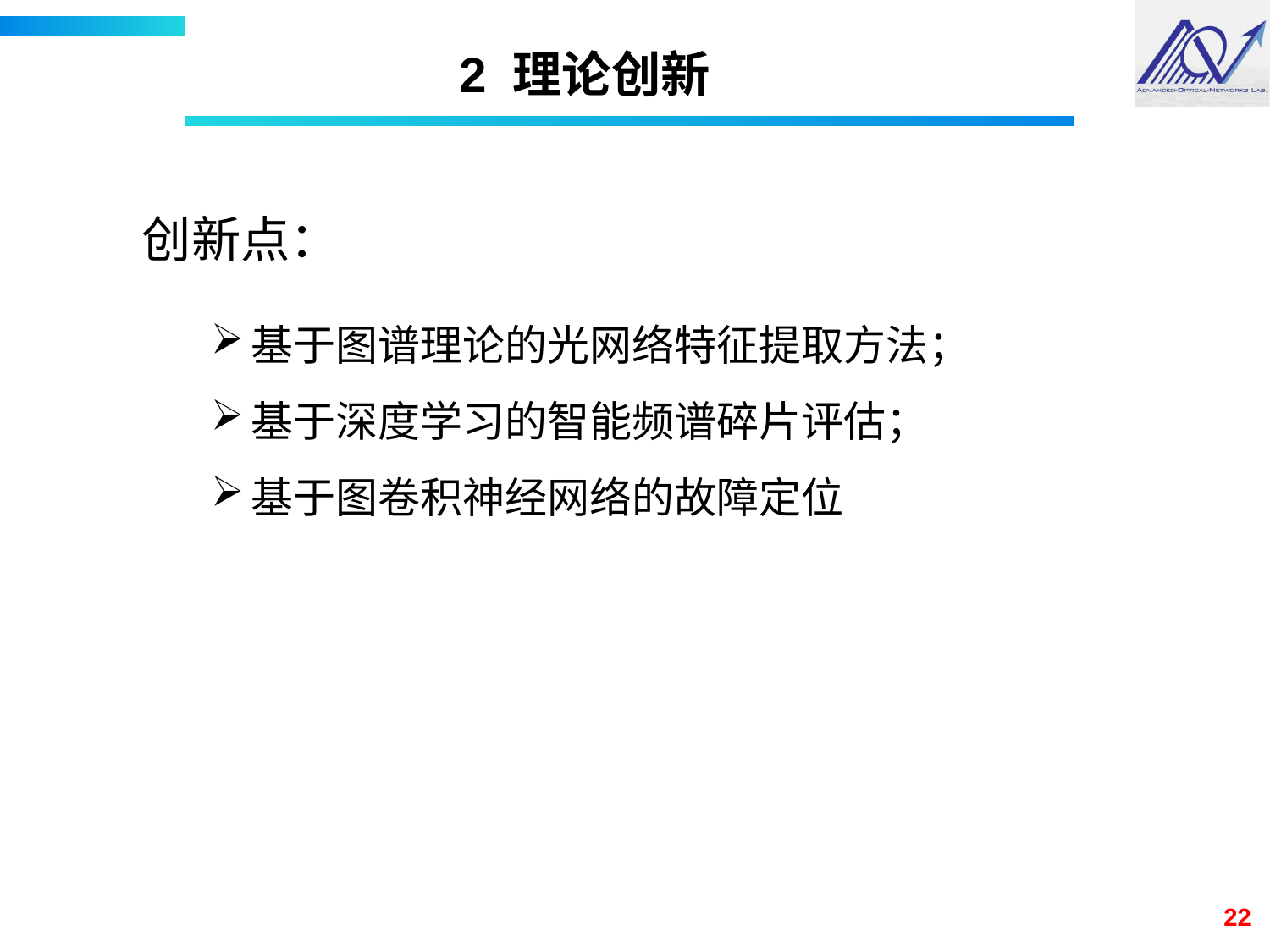

# 2 理论创新
创新点：
基于图谱理论的光网络特征提取方法；
基于深度学习的智能频谱碎片评估；
基于图卷积神经网络的故障定位
22